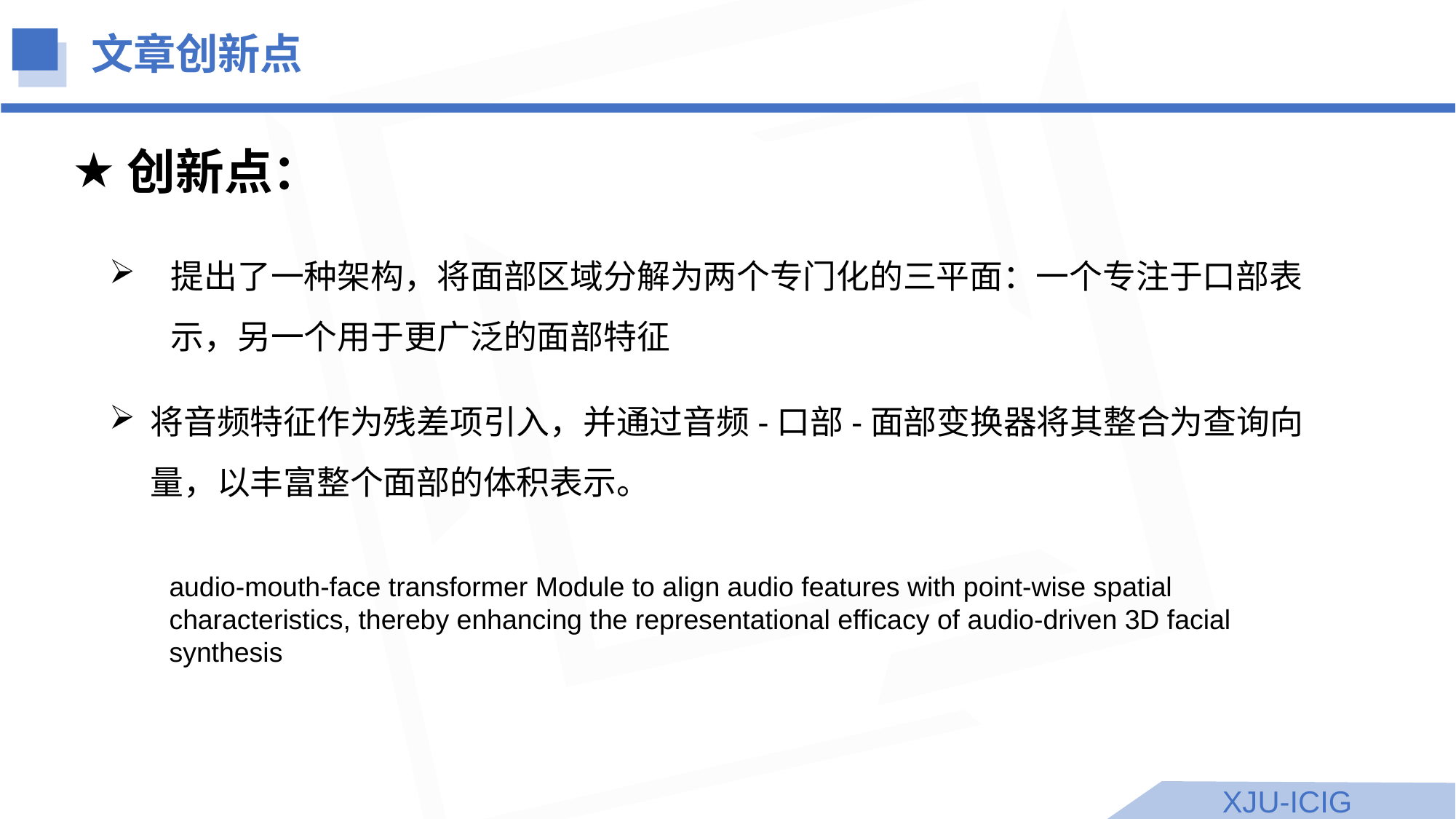

文章创新点

创新点：
提出了一种架构，将面部区域分解为两个专门化的三平面：一个专注于口部表示，另一个用于更广泛的面部特征
将音频特征作为残差项引入，并通过音频-口部-面部变换器将其整合为查询向量，以丰富整个面部的体积表示。
audio-mouth-face transformer Module to align audio features with point-wise spatial characteristics, thereby enhancing the representational efficacy of audio-driven 3D facial synthesis
XJU-ICIG